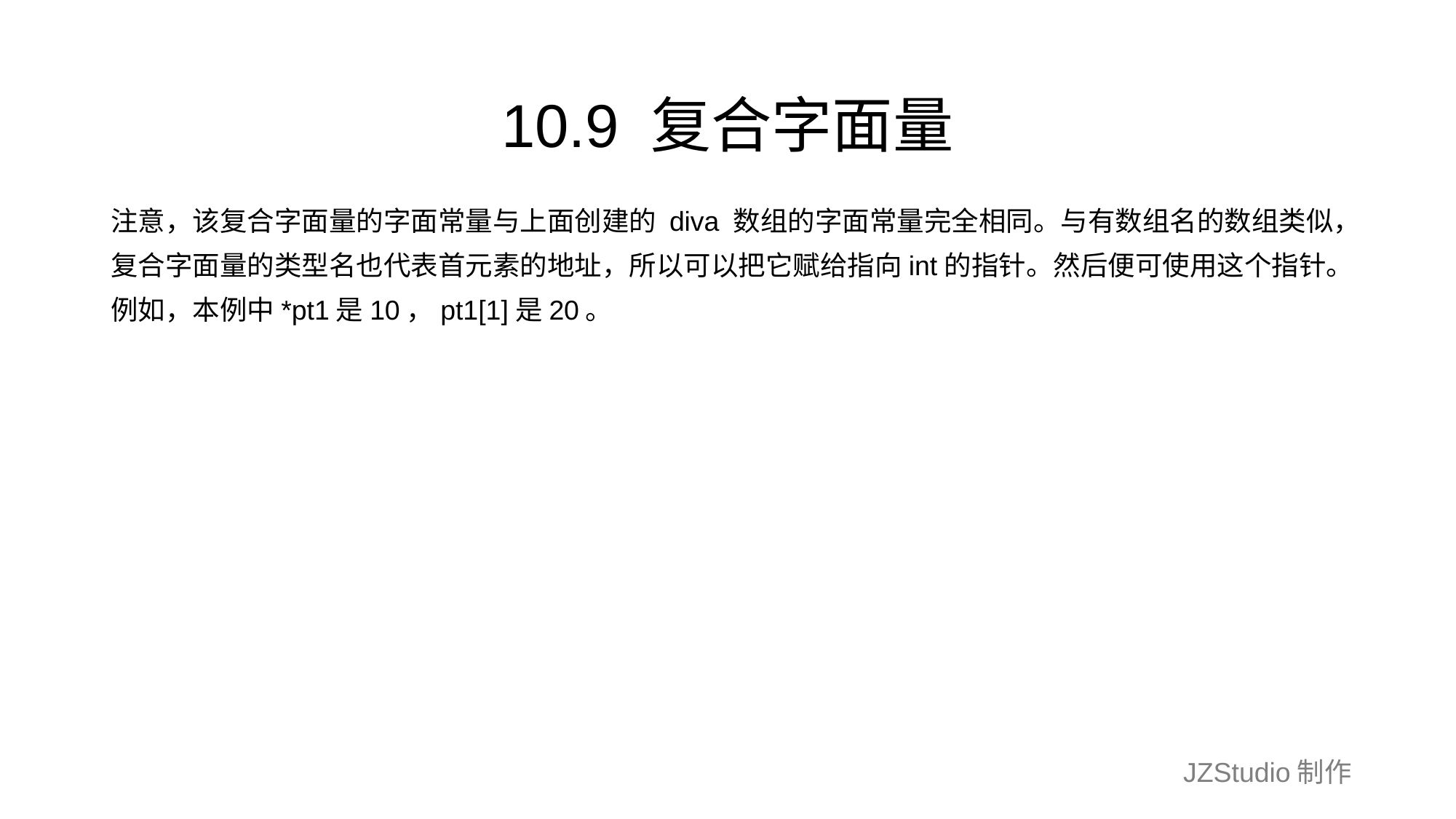

# 10.9 复合字面量
注意，该复合字面量的字面常量与上面创建的 diva 数组的字面常量完全相同。与有数组名的数组类似，
复合字面量的类型名也代表首元素的地址，所以可以把它赋给指向int的指针。然后便可使用这个指针。
例如，本例中*pt1是10，pt1[1]是20。